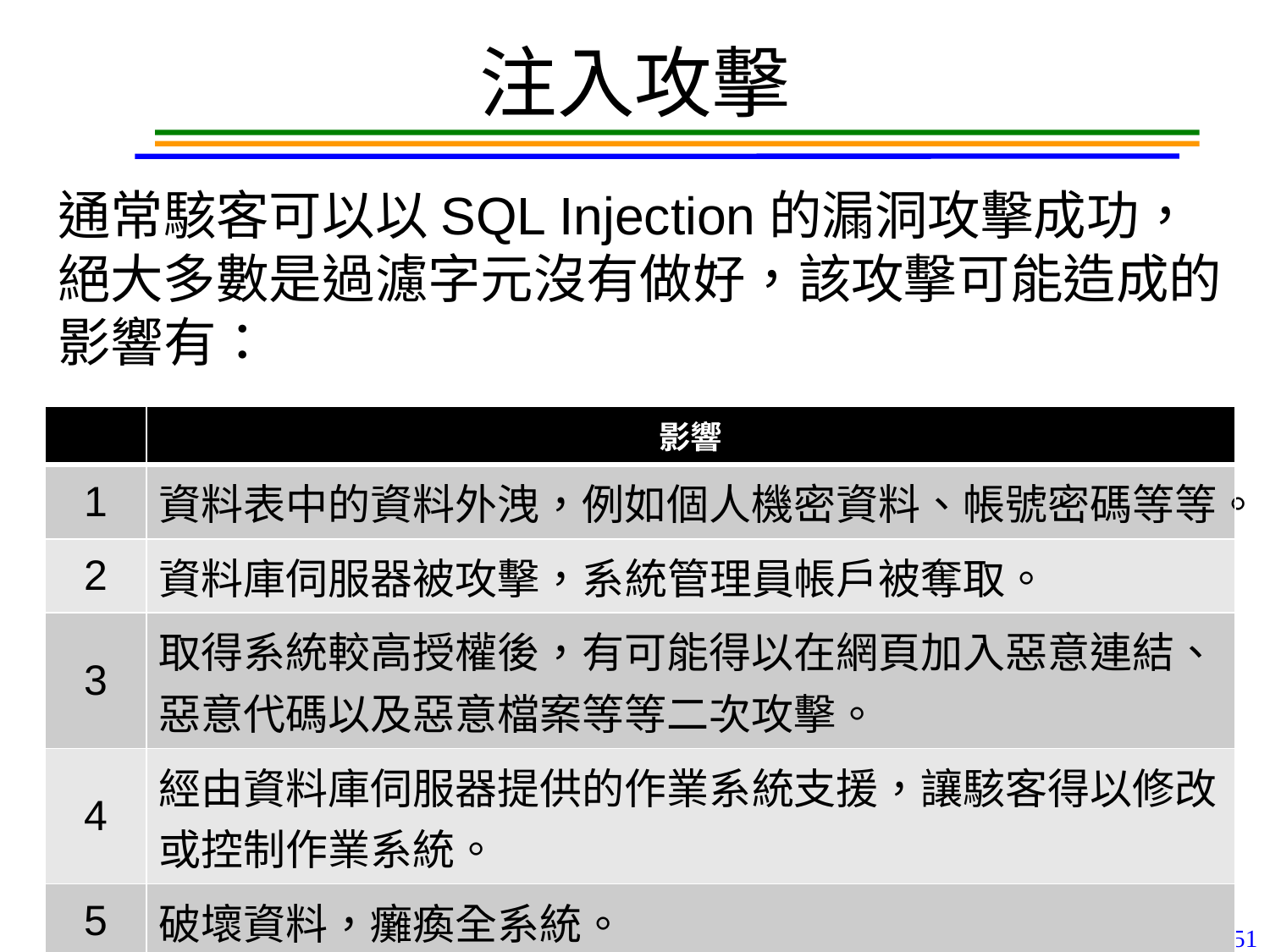

# 注入攻擊
通常駭客可以以SQL Injection的漏洞攻擊成功，絕大多數是過濾字元沒有做好，該攻擊可能造成的影響有：

|  | 影響 |
| --- | --- |
| 1 | 資料表中的資料外洩，例如個人機密資料、帳號密碼等等。 |
| 2 | 資料庫伺服器被攻擊，系統管理員帳戶被奪取。 |
| 3 | 取得系統較高授權後，有可能得以在網頁加入惡意連結、惡意代碼以及惡意檔案等等二次攻擊。 |
| 4 | 經由資料庫伺服器提供的作業系統支援，讓駭客得以修改或控制作業系統。 |
| 5 | 破壞資料，癱瘓全系統。 |
151